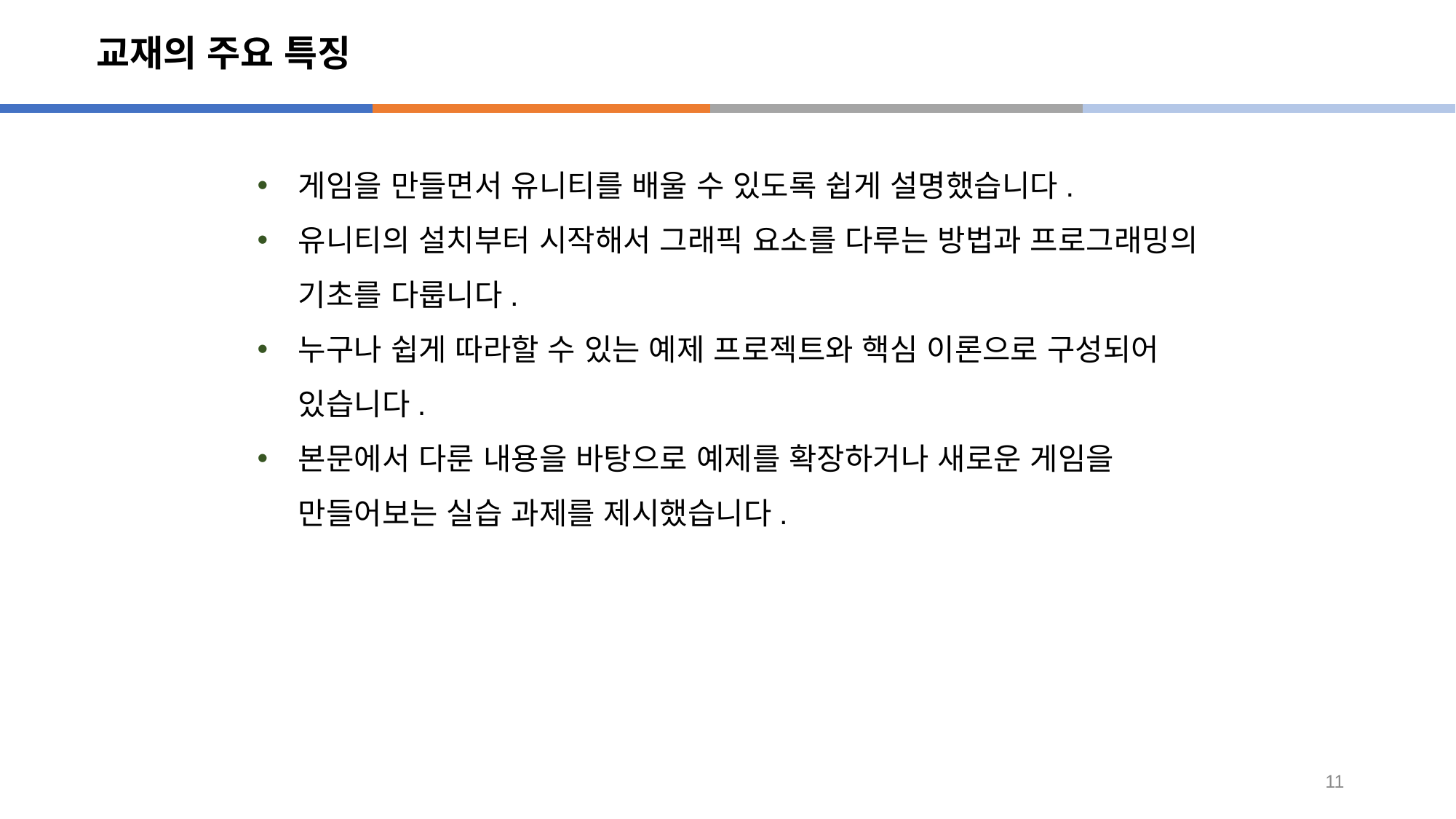

# 교재의 주요 특징
게임을 만들면서 유니티를 배울 수 있도록 쉽게 설명했습니다.
유니티의 설치부터 시작해서 그래픽 요소를 다루는 방법과 프로그래밍의 기초를 다룹니다.
누구나 쉽게 따라할 수 있는 예제 프로젝트와 핵심 이론으로 구성되어 있습니다.
본문에서 다룬 내용을 바탕으로 예제를 확장하거나 새로운 게임을 만들어보는 실습 과제를 제시했습니다.
11